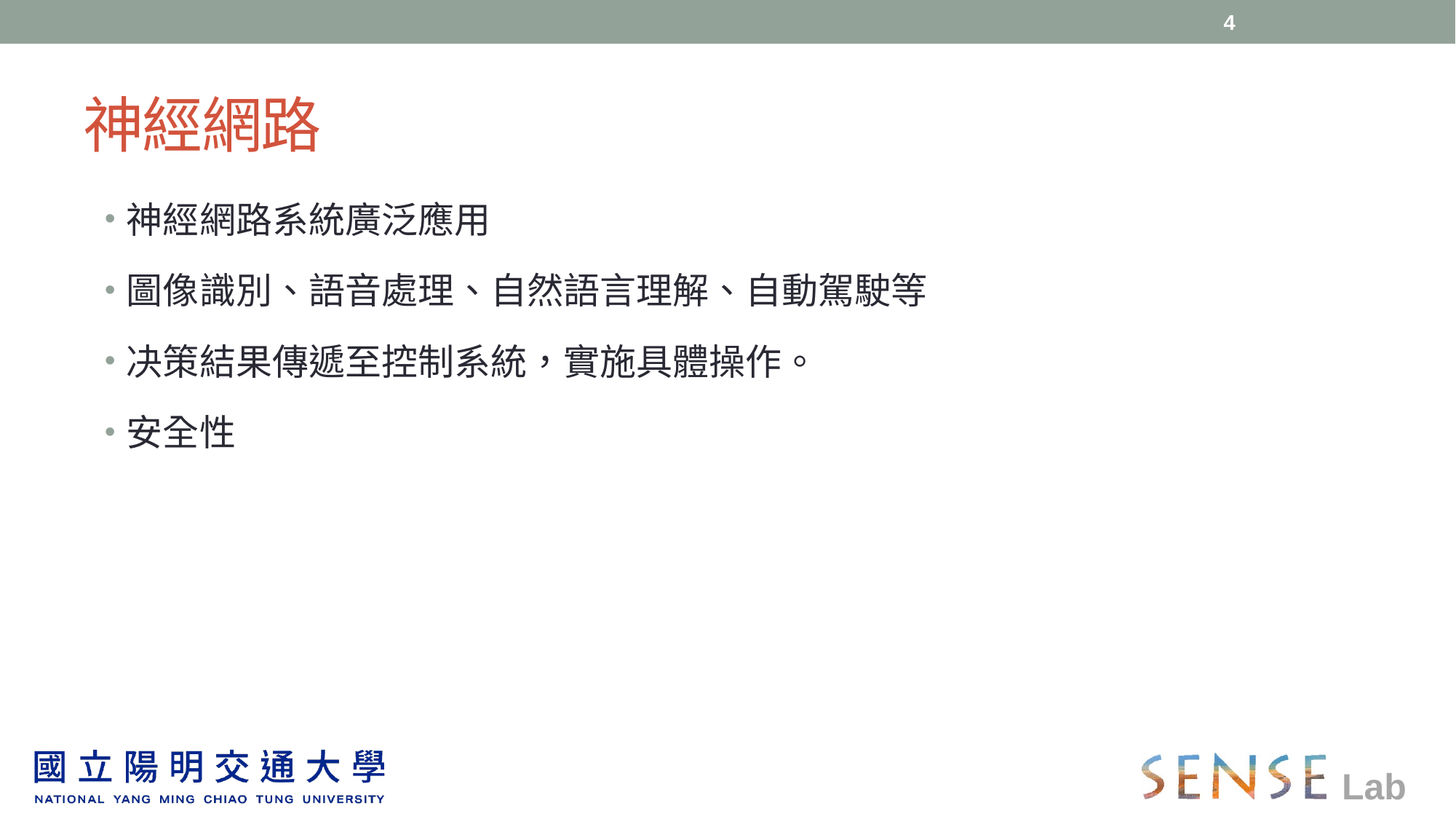

4
# 神經網路
神經網路系統廣泛應用
圖像識別、語音處理、自然語言理解、自動駕駛等
决策結果傳遞至控制系統，實施具體操作。
安全性